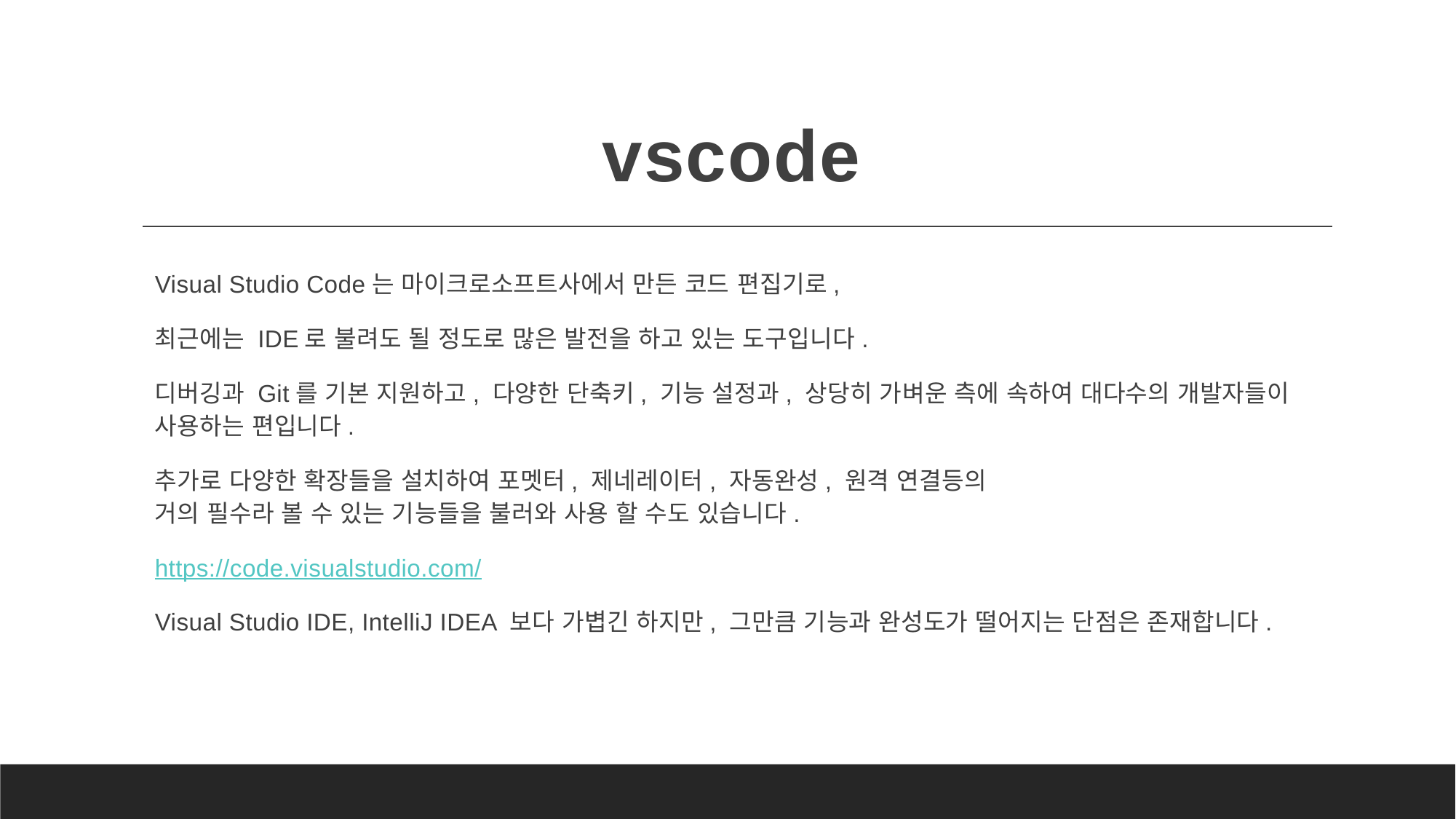

# vscode
Visual Studio Code는 마이크로소프트사에서 만든 코드 편집기로,
최근에는 IDE로 불려도 될 정도로 많은 발전을 하고 있는 도구입니다.
디버깅과 Git를 기본 지원하고, 다양한 단축키, 기능 설정과, 상당히 가벼운 측에 속하여 대다수의 개발자들이 사용하는 편입니다.
추가로 다양한 확장들을 설치하여 포멧터, 제네레이터, 자동완성, 원격 연결등의
거의 필수라 볼 수 있는 기능들을 불러와 사용 할 수도 있습니다.
https://code.visualstudio.com/
Visual Studio IDE, IntelliJ IDEA 보다 가볍긴 하지만, 그만큼 기능과 완성도가 떨어지는 단점은 존재합니다.